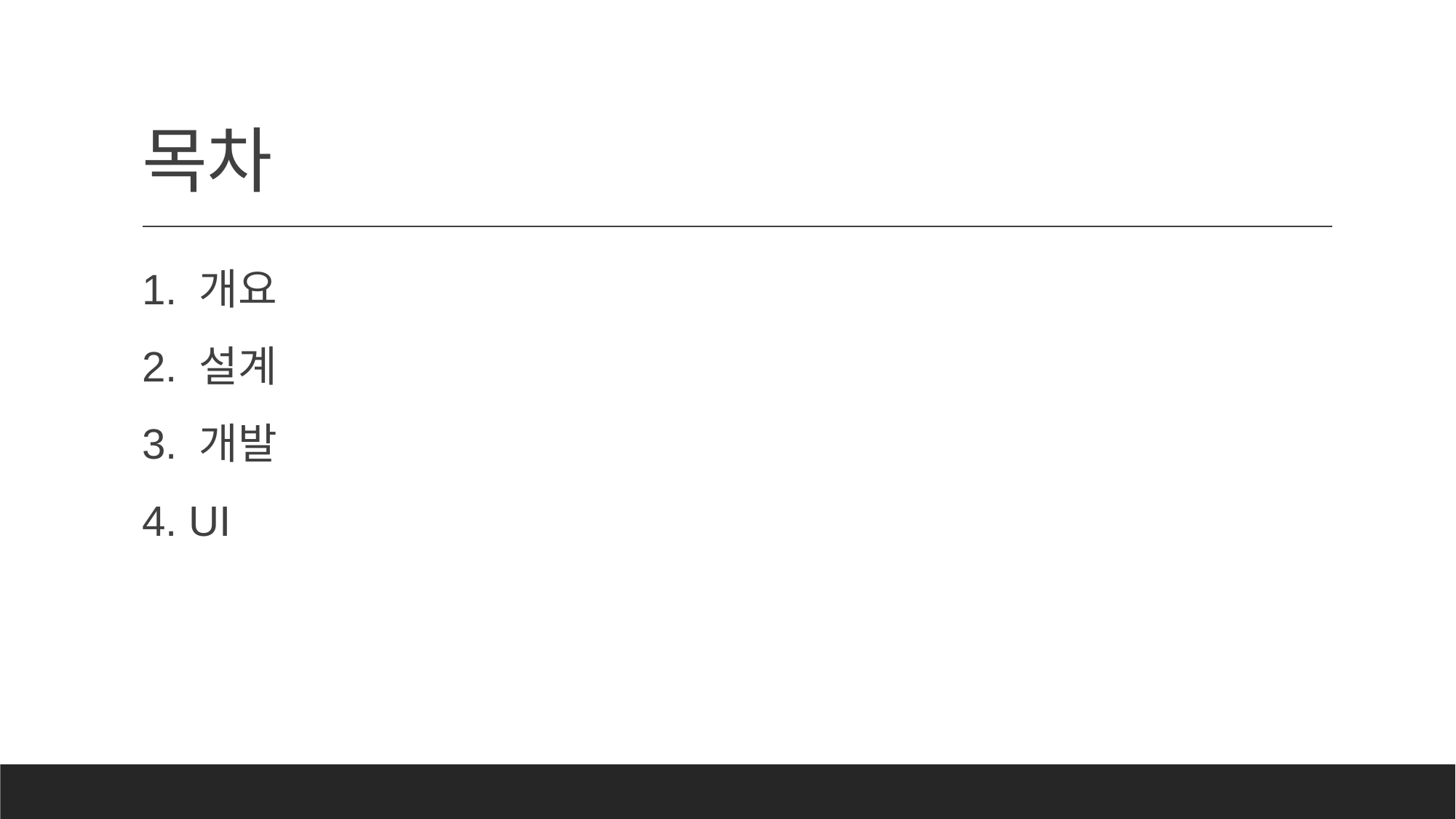

# 목차
1. 개요
2. 설계
3. 개발
4. UI